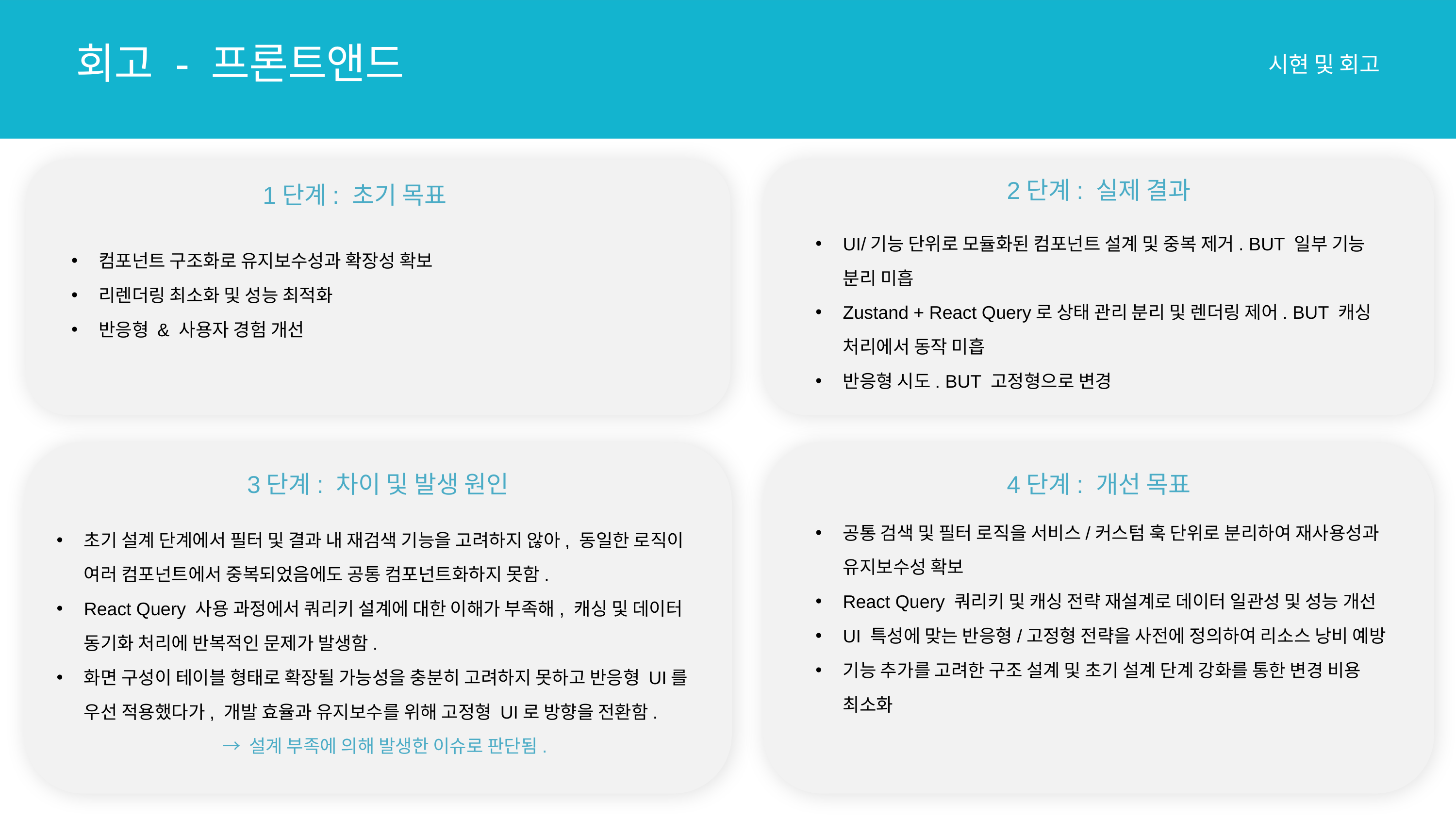

회고 - 프론트앤드
시현 및 회고

2단계: 실제 결과
1단계: 초기 목표
UI/기능 단위로 모듈화된 컴포넌트 설계 및 중복 제거. BUT 일부 기능 분리 미흡
Zustand + React Query로 상태 관리 분리 및 렌더링 제어. BUT 캐싱 처리에서 동작 미흡
반응형 시도. BUT 고정형으로 변경
컴포넌트 구조화로 유지보수성과 확장성 확보
리렌더링 최소화 및 성능 최적화
반응형 & 사용자 경험 개선

3단계: 차이 및 발생 원인
4단계: 개선 목표
공통 검색 및 필터 로직을 서비스/커스텀 훅 단위로 분리하여 재사용성과 유지보수성 확보
React Query 쿼리키 및 캐싱 전략 재설계로 데이터 일관성 및 성능 개선
UI 특성에 맞는 반응형/고정형 전략을 사전에 정의하여 리소스 낭비 예방
기능 추가를 고려한 구조 설계 및 초기 설계 단계 강화를 통한 변경 비용 최소화
초기 설계 단계에서 필터 및 결과 내 재검색 기능을 고려하지 않아, 동일한 로직이 여러 컴포넌트에서 중복되었음에도 공통 컴포넌트화하지 못함.
React Query 사용 과정에서 쿼리키 설계에 대한 이해가 부족해, 캐싱 및 데이터 동기화 처리에 반복적인 문제가 발생함.
화면 구성이 테이블 형태로 확장될 가능성을 충분히 고려하지 못하고 반응형 UI를 우선 적용했다가, 개발 효율과 유지보수를 위해 고정형 UI로 방향을 전환함.
→ 설계 부족에 의해 발생한 이슈로 판단됨.